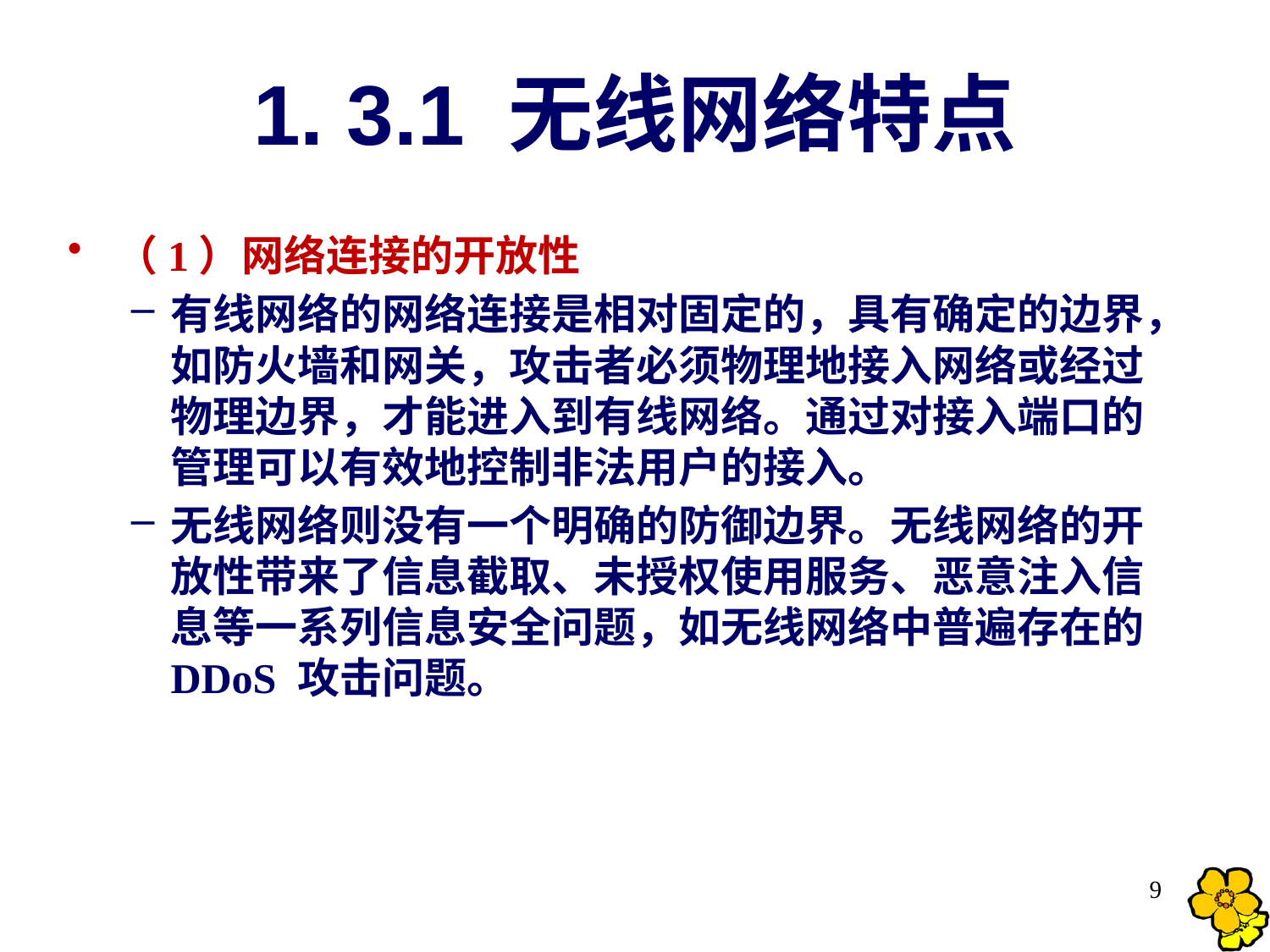

# 1. 3.1 无线网络特点
（1）网络连接的开放性
有线网络的网络连接是相对固定的，具有确定的边界，如防火墙和网关，攻击者必须物理地接入网络或经过物理边界，才能进入到有线网络。通过对接入端口的管理可以有效地控制非法用户的接入。
无线网络则没有一个明确的防御边界。无线网络的开放性带来了信息截取、未授权使用服务、恶意注入信息等一系列信息安全问题，如无线网络中普遍存在的 DDoS 攻击问题。
9